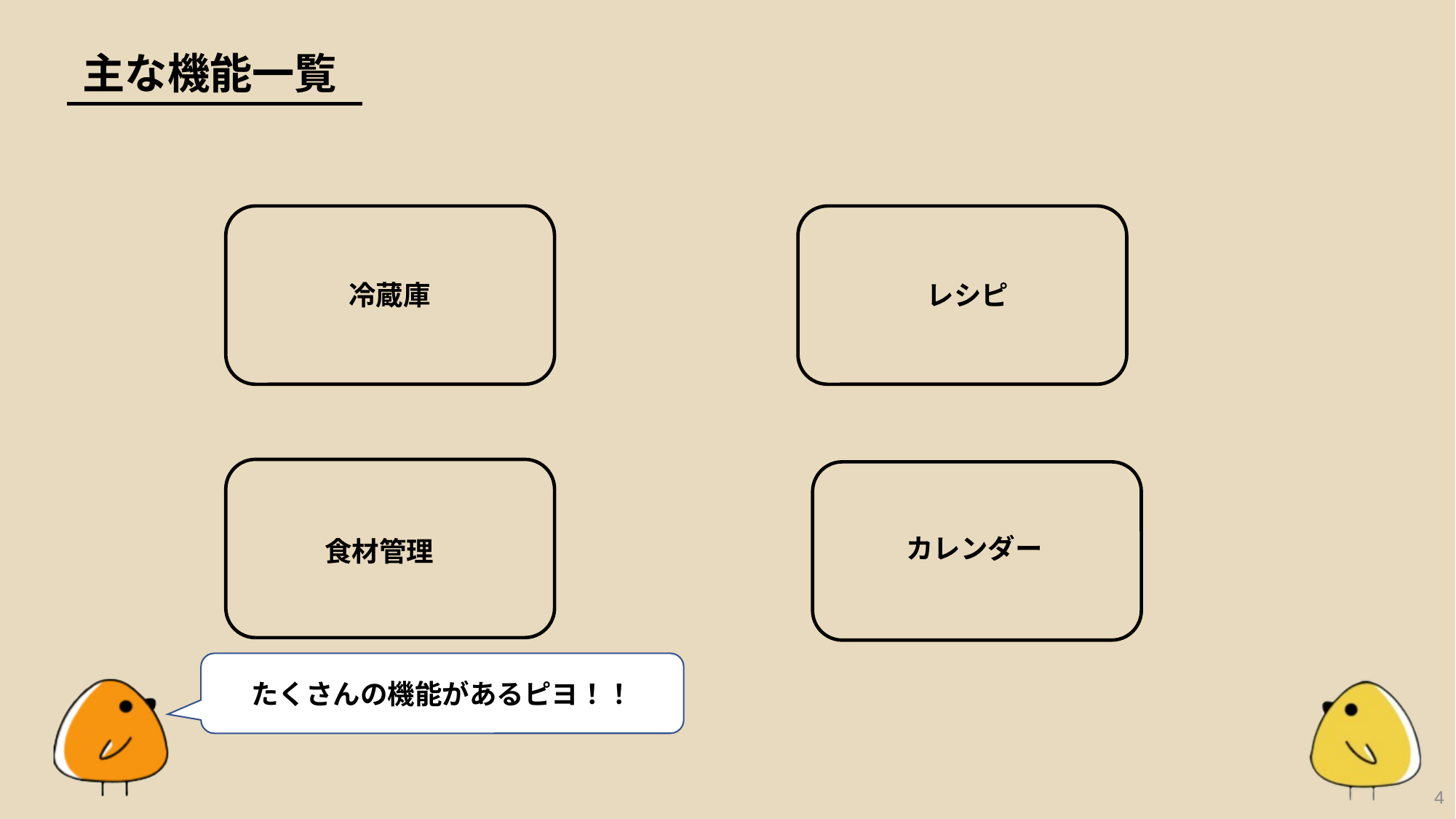

主な機能一覧

冷蔵庫
レシピ

カレンダー
食材管理
たくさんの機能があるピヨ！！
4